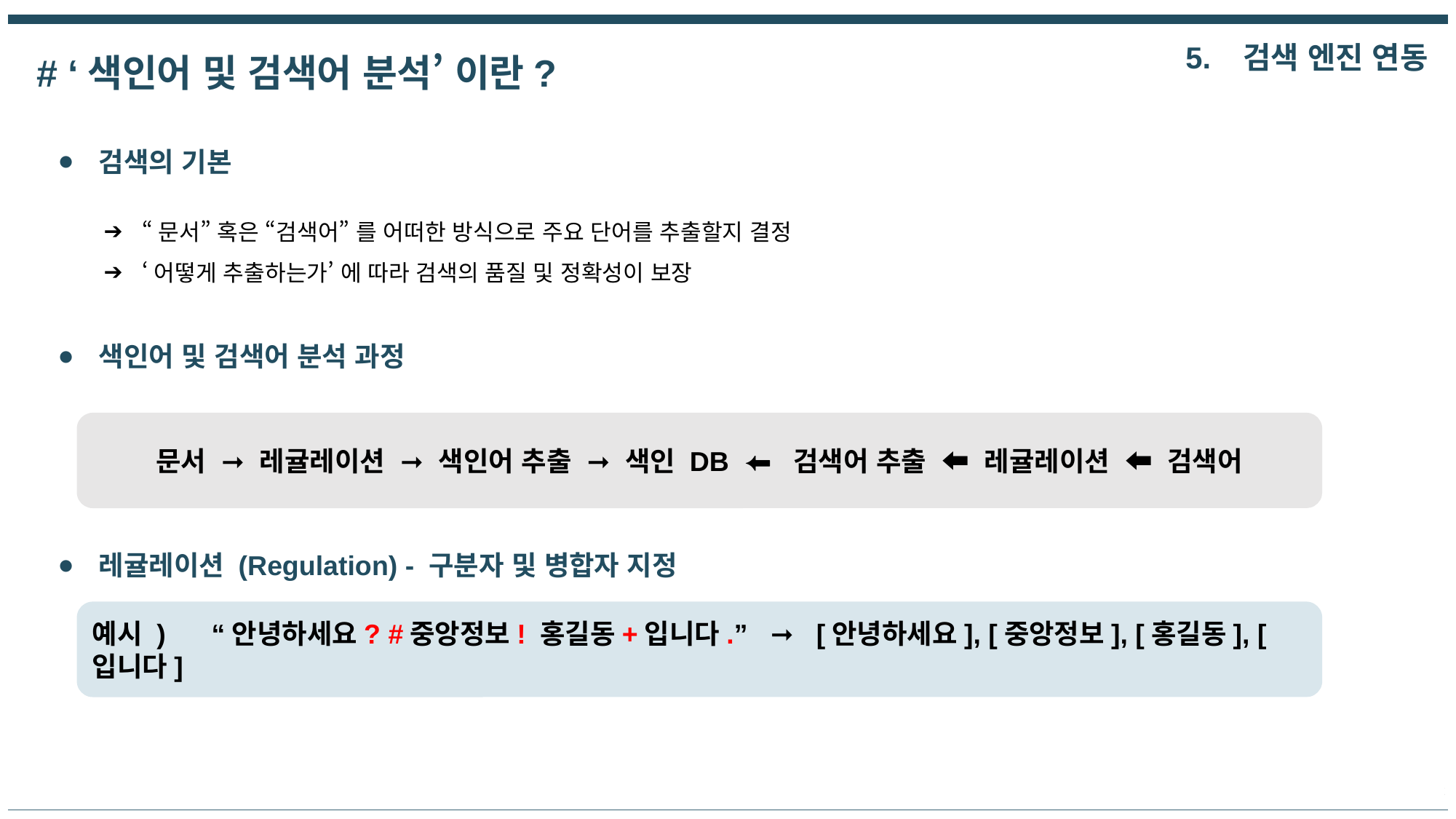

5.   검색 엔진 연동
# ‘색인어 및 검색어 분석’ 이란?
검색의 기본
“문서” 혹은 “검색어” 를 어떠한 방식으로 주요 단어를 추출할지 결정
‘어떻게 추출하는가’ 에 따라 검색의 품질 및 정확성이 보장
색인어 및 검색어 분석 과정
문서  ➞  레귤레이션  ➞  색인어 추출  ➞  색인 DB  ⬅  검색어 추출  ⬅  레귤레이션  ⬅  검색어
레귤레이션 (Regulation) - 구분자 및 병합자 지정
예시 )      “안녕하세요? #중앙정보! 홍길동+입니다.”   ➞   [안녕하세요], [중앙정보], [홍길동], [입니다]